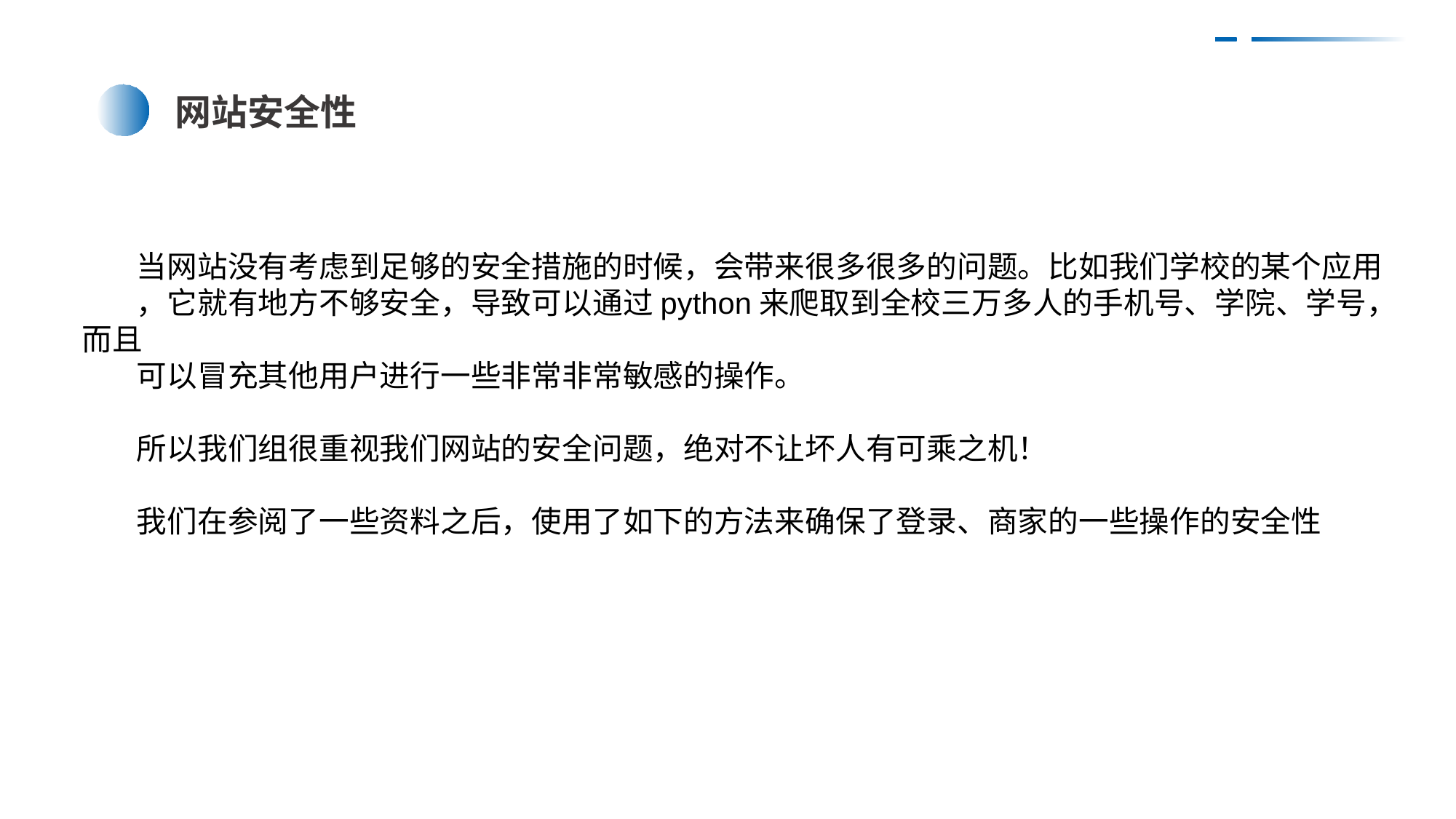

网站安全性
当网站没有考虑到足够的安全措施的时候，会带来很多很多的问题。比如我们学校的某个应用
，它就有地方不够安全，导致可以通过python来爬取到全校三万多人的手机号、学院、学号，而且
可以冒充其他用户进行一些非常非常敏感的操作。

所以我们组很重视我们网站的安全问题，绝对不让坏人有可乘之机！

我们在参阅了一些资料之后，使用了如下的方法来确保了登录、商家的一些操作的安全性